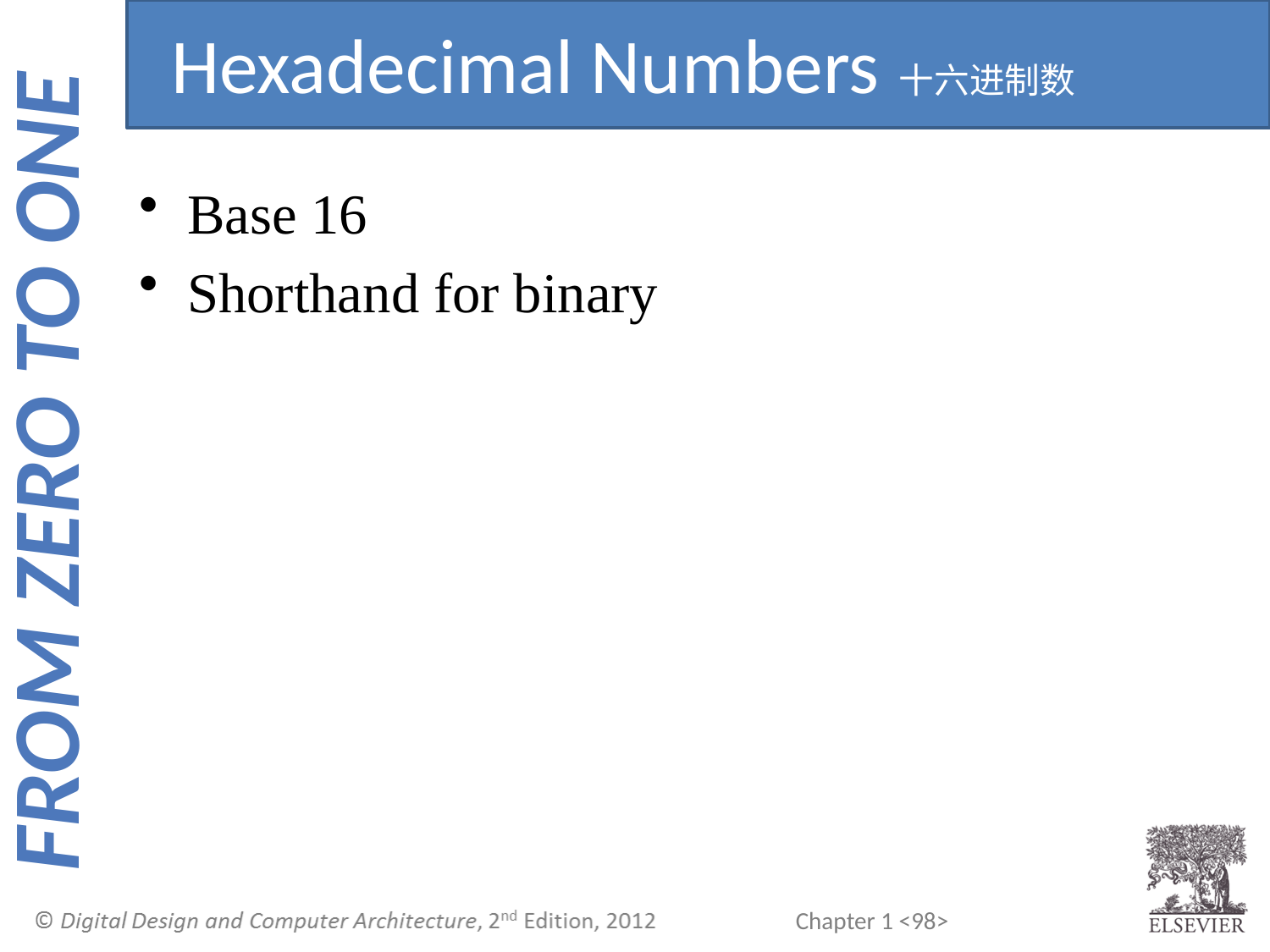

Hexadecimal Numbers十六进制数

Base 16
Shorthand for binary